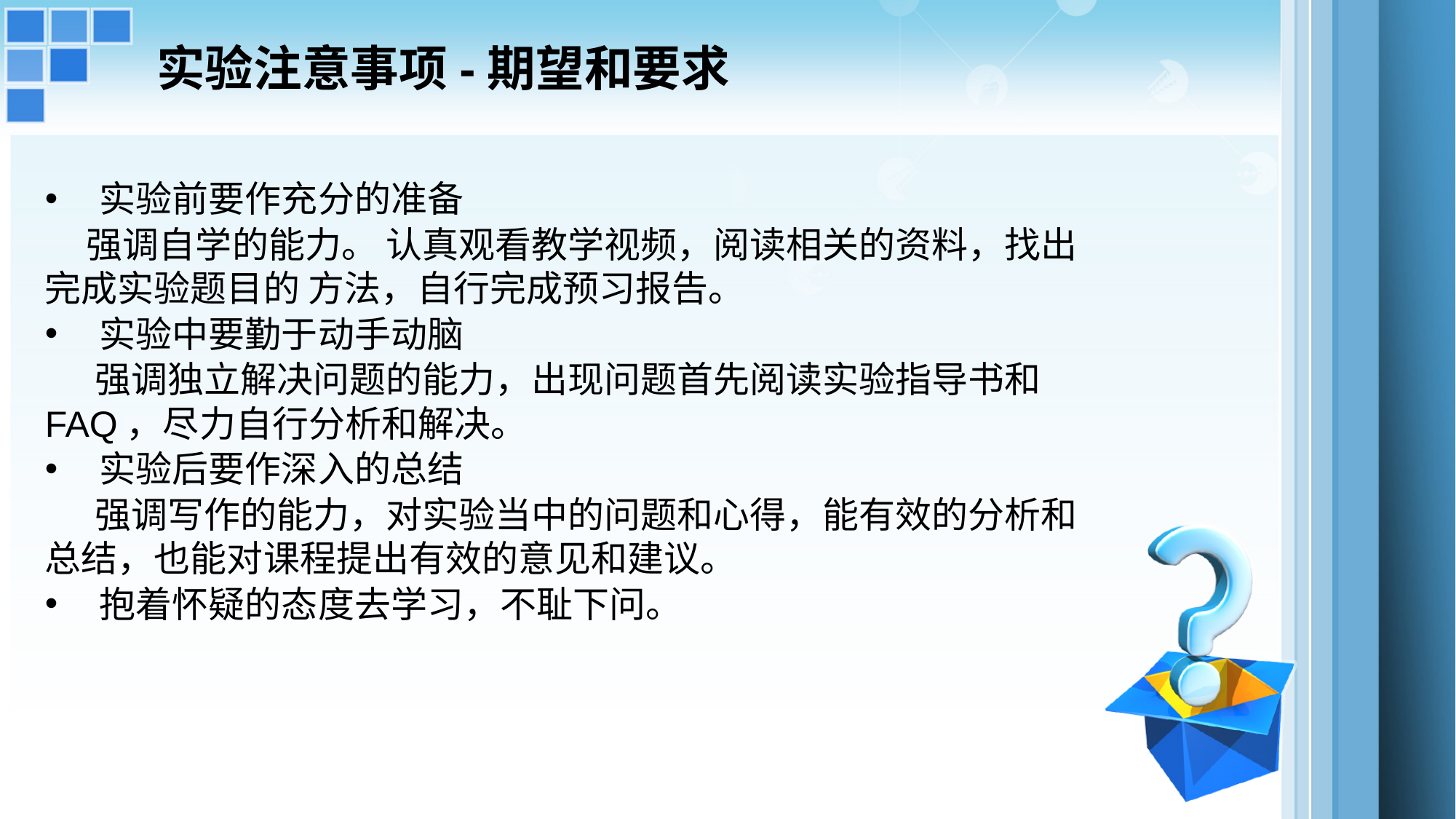

# 实验注意事项-期望和要求
实验前要作充分的准备
    强调自学的能力。 认真观看教学视频，阅读相关的资料，找出完成实验题目的 方法，自行完成预习报告。
实验中要勤于动手动脑
     强调独立解决问题的能力，出现问题首先阅读实验指导书和FAQ，尽力自行分析和解决。
实验后要作深入的总结
     强调写作的能力，对实验当中的问题和心得，能有效的分析和总结，也能对课程提出有效的意见和建议。
抱着怀疑的态度去学习，不耻下问。